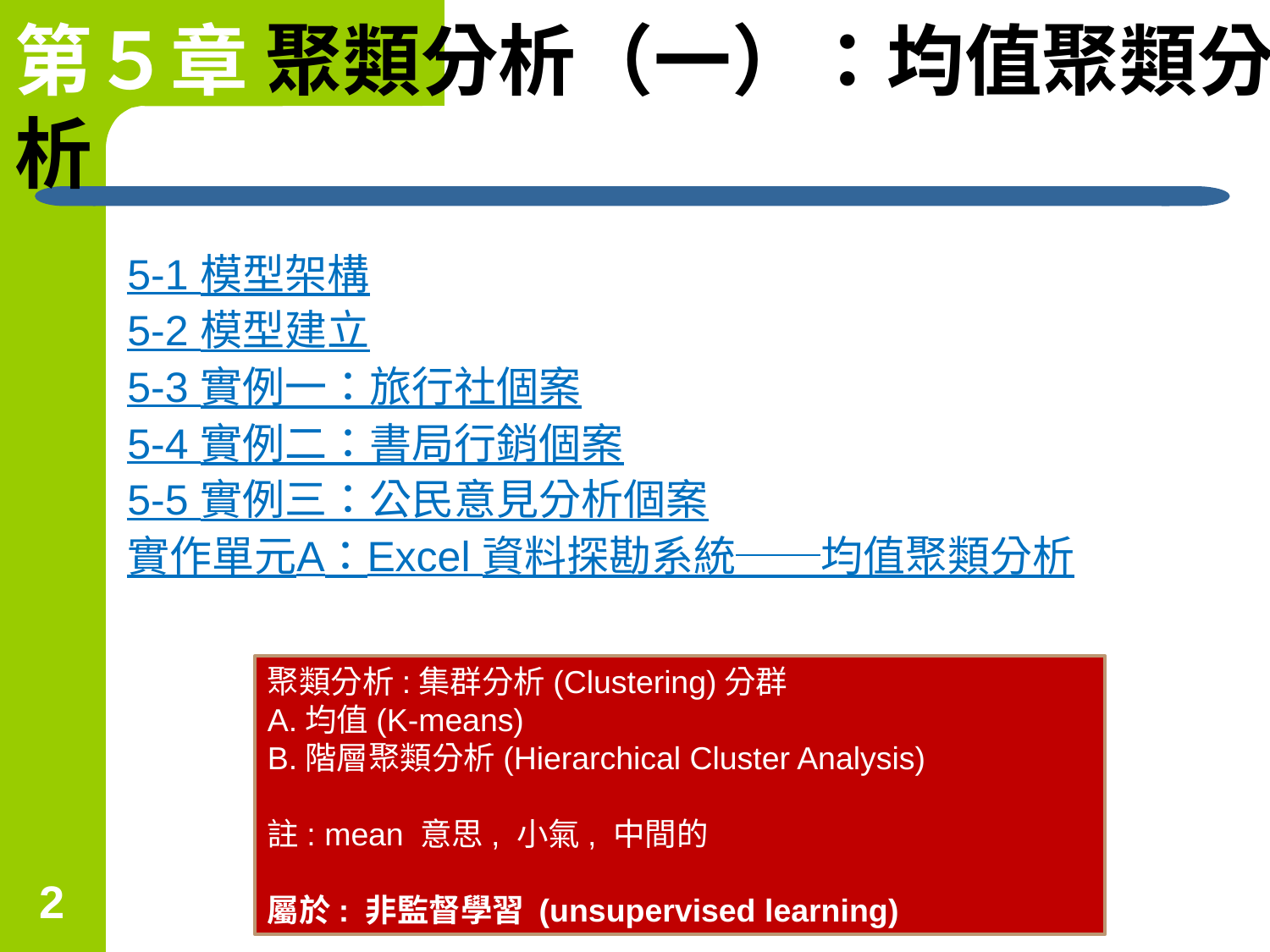

第５章 聚類分析（一）：均值聚類分
析

5-1 模型架構
5-2 模型建立
5-3 實例一：旅行社個案
5-4 實例二：書局行銷個案
5-5 實例三：公民意見分析個案
實作單元A：Excel 資料探勘系統──均值聚類分析
聚類分析:集群分析(Clustering)分群
A.均值(K-means)
B.階層聚類分析(Hierarchical Cluster Analysis)

註: mean 意思, 小氣, 中間的

屬於: 非監督學習 (unsupervised learning)
2